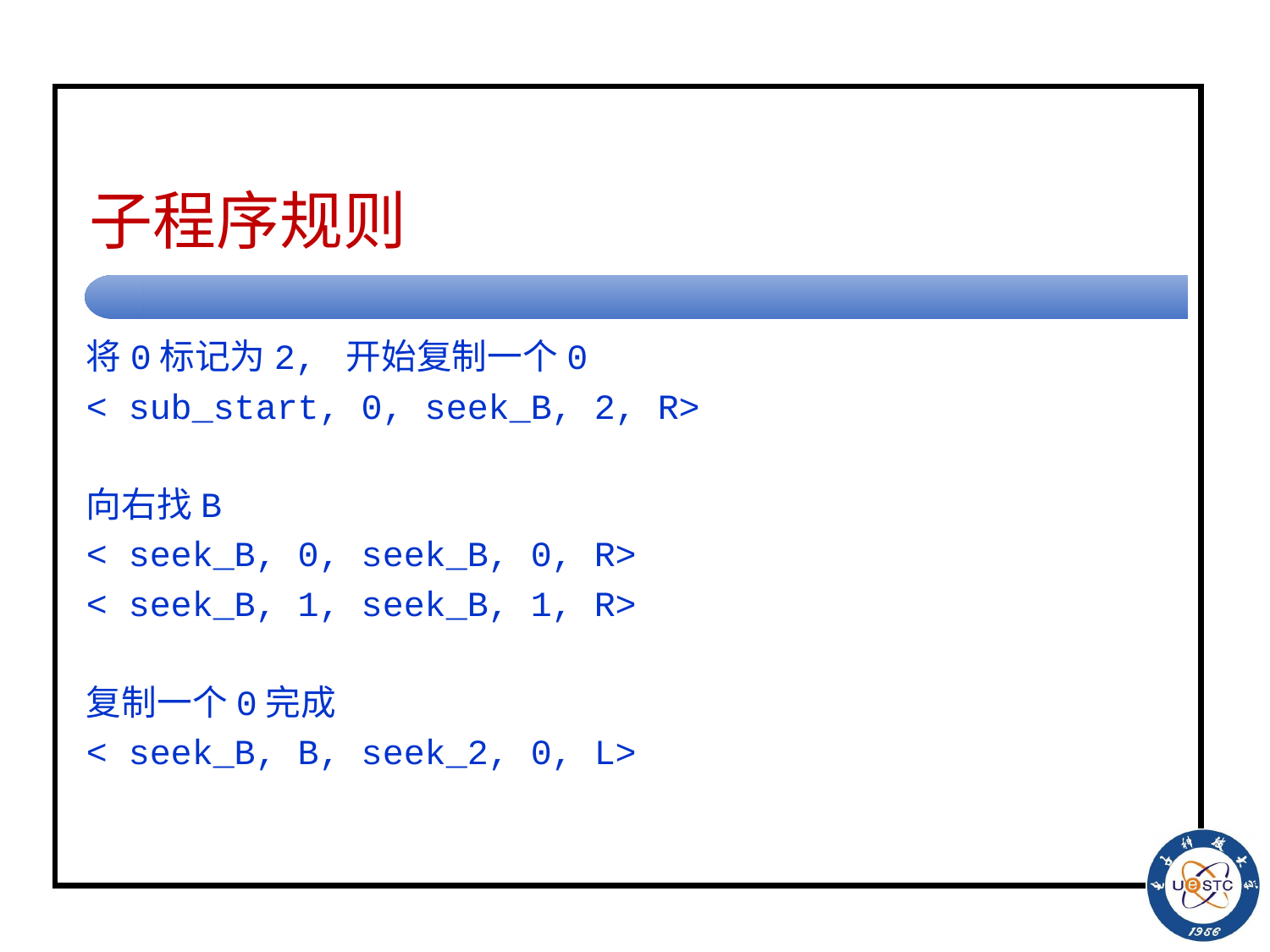

# 子程序规则
将0标记为2, 开始复制一个0
< sub_start, 0, seek_B, 2, R>

向右找B
< seek_B, 0, seek_B, 0, R>
< seek_B, 1, seek_B, 1, R>

复制一个0完成
< seek_B, B, seek_2, 0, L>